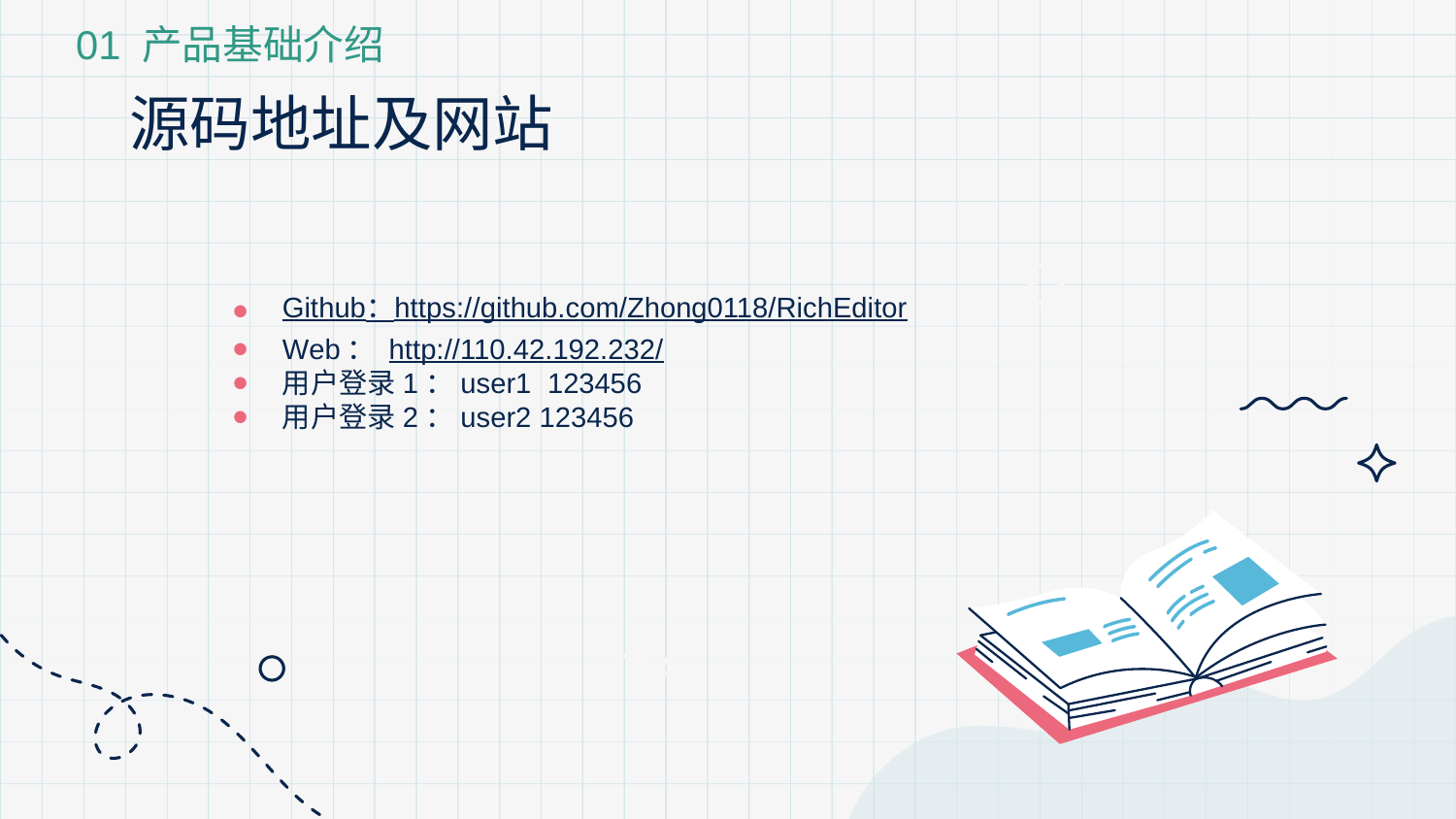

01 产品基础介绍
# 源码地址及网站
0
Github：https://github.com/Zhong0118/RichEditor
Web： http://110.42.192.232/
用户登录1：user1  123456
用户登录2：user2 123456

+4